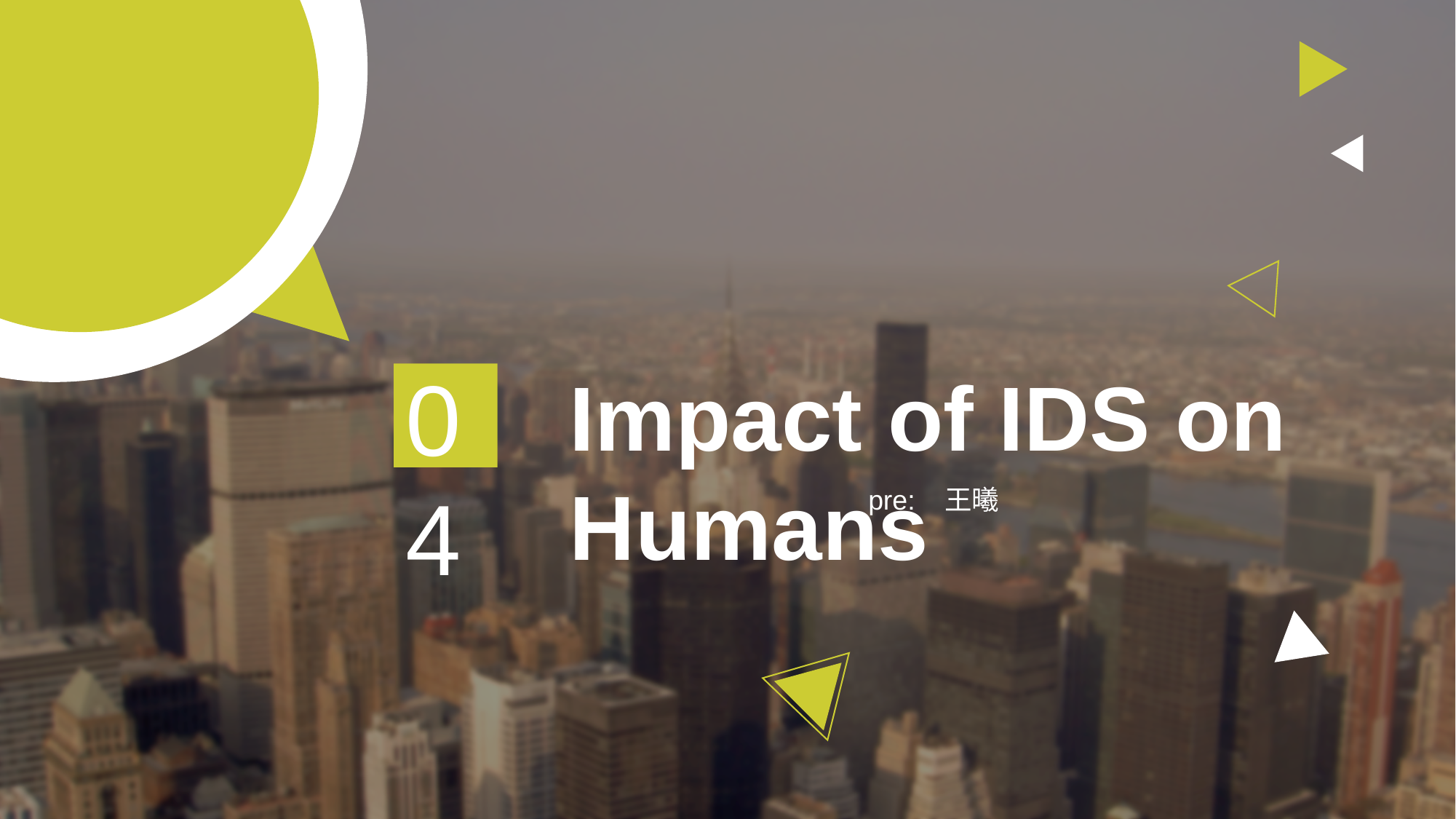

04

Impact of IDS on Humans
pre:   王曦